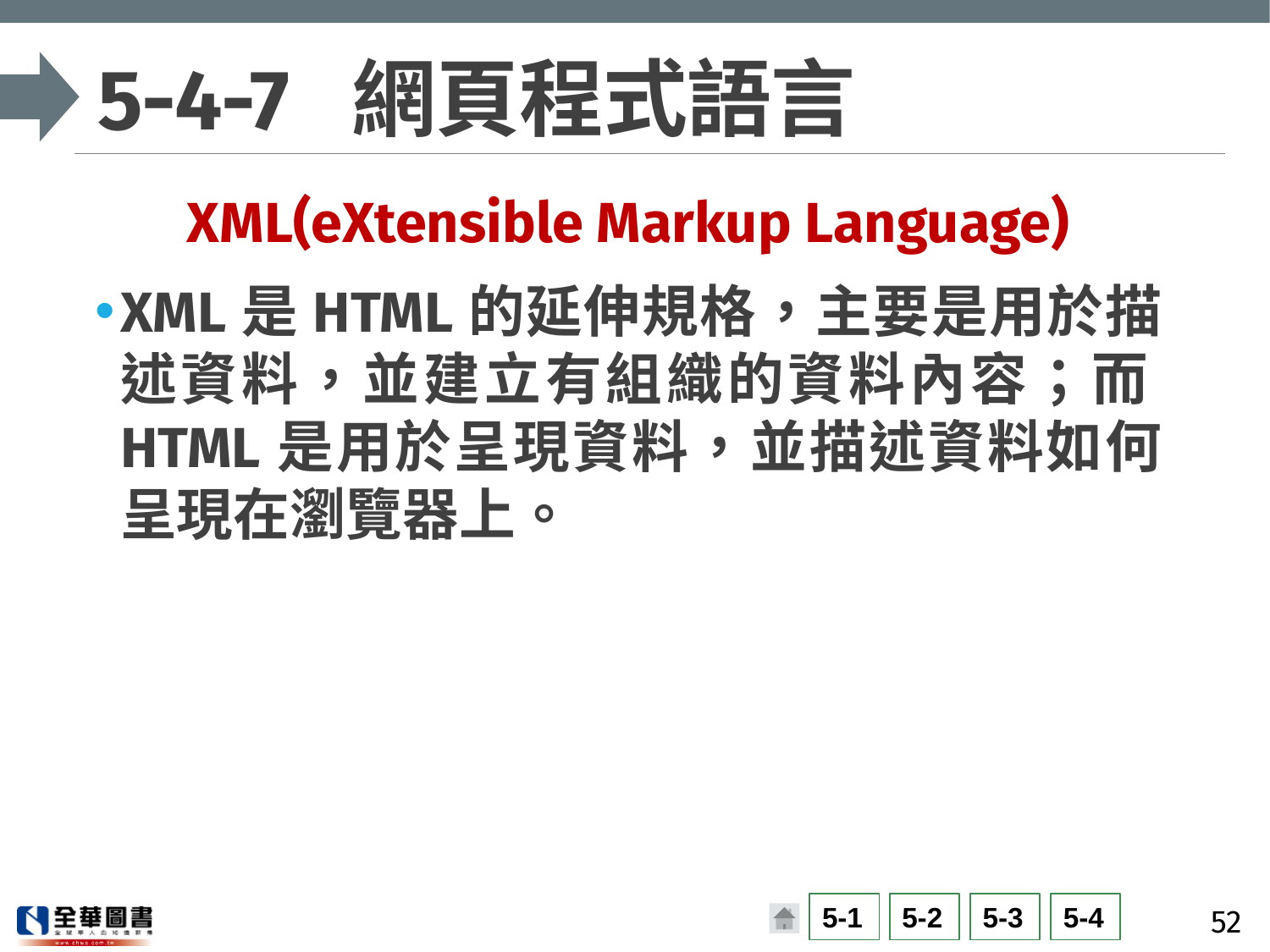

# 5-4-7	網頁程式語言
XML(eXtensible Markup Language)
XML是HTML的延伸規格，主要是用於描述資料，並建立有組織的資料內容；而HTML是用於呈現資料，並描述資料如何呈現在瀏覽器上。
52